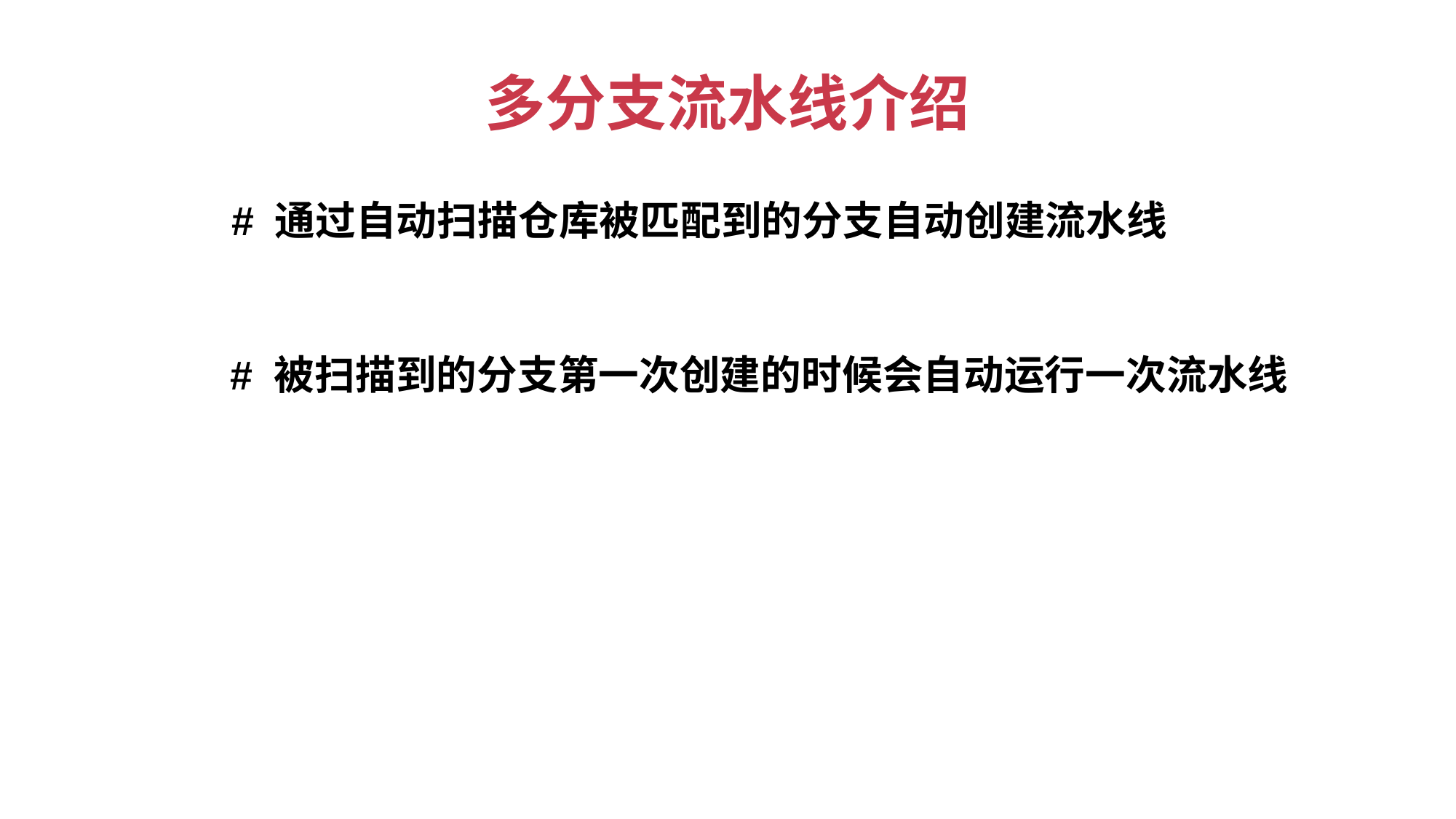

# 多分支流水线介绍
# 通过自动扫描仓库被匹配到的分支自动创建流水线

# 被扫描到的分支第一次创建的时候会自动运行一次流水线